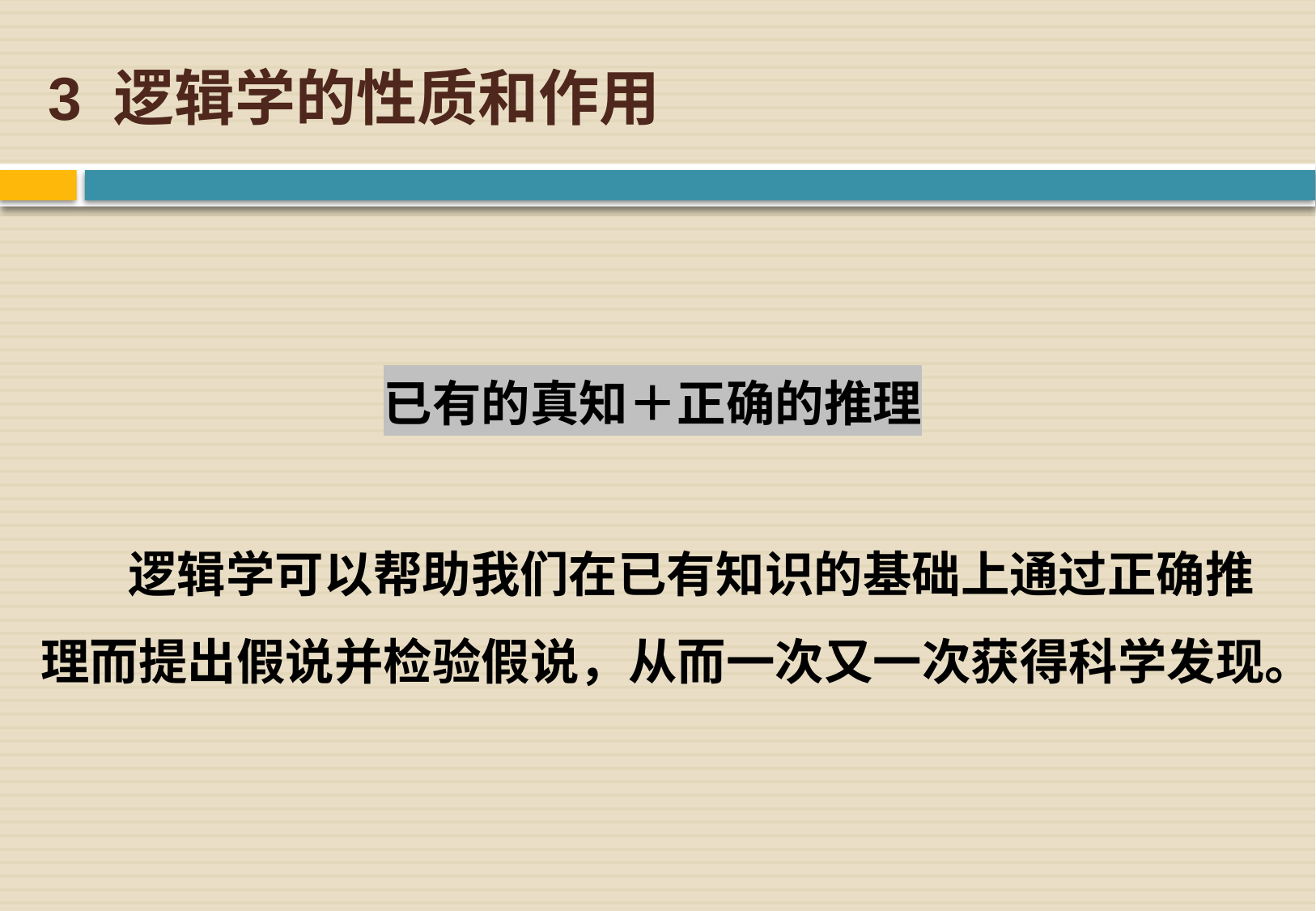

# 3 逻辑学的性质和作用

已有的真知＋正确的推理

      逻辑学可以帮助我们在已有知识的基础上通过正确推理而提出假说并检验假说，从而一次又一次获得科学发现。